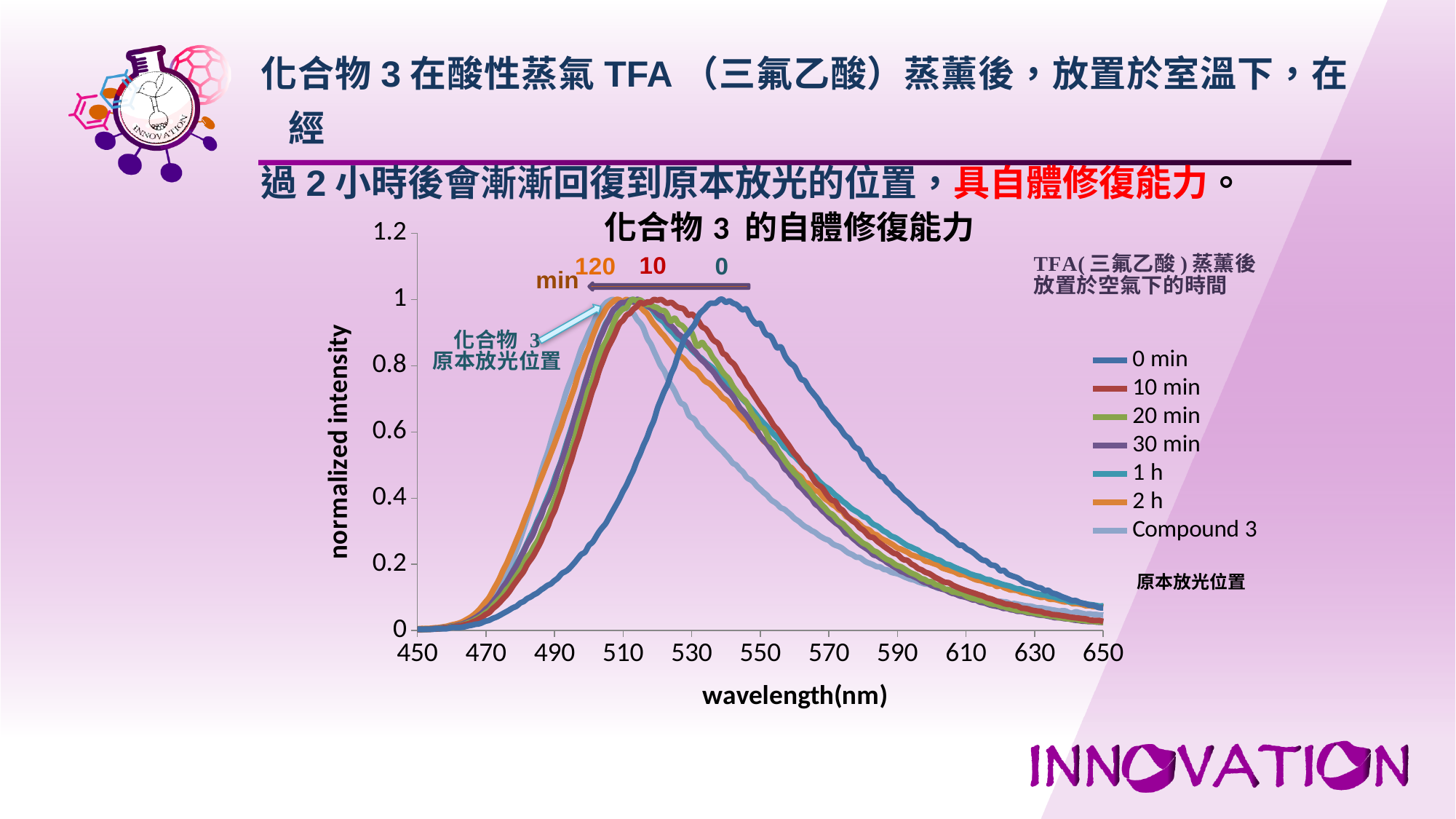

化合物3在酸性蒸氣TFA（三氟乙酸）蒸薰後，放置於室溫下，在經
過2小時後會漸漸回復到原本放光的位置，具自體修復能力。

### Chart: 化合物3 的自體修復能力

| Category |  |  |  |  |  |  |  |
|---|---|---|---|---|---|---|---|